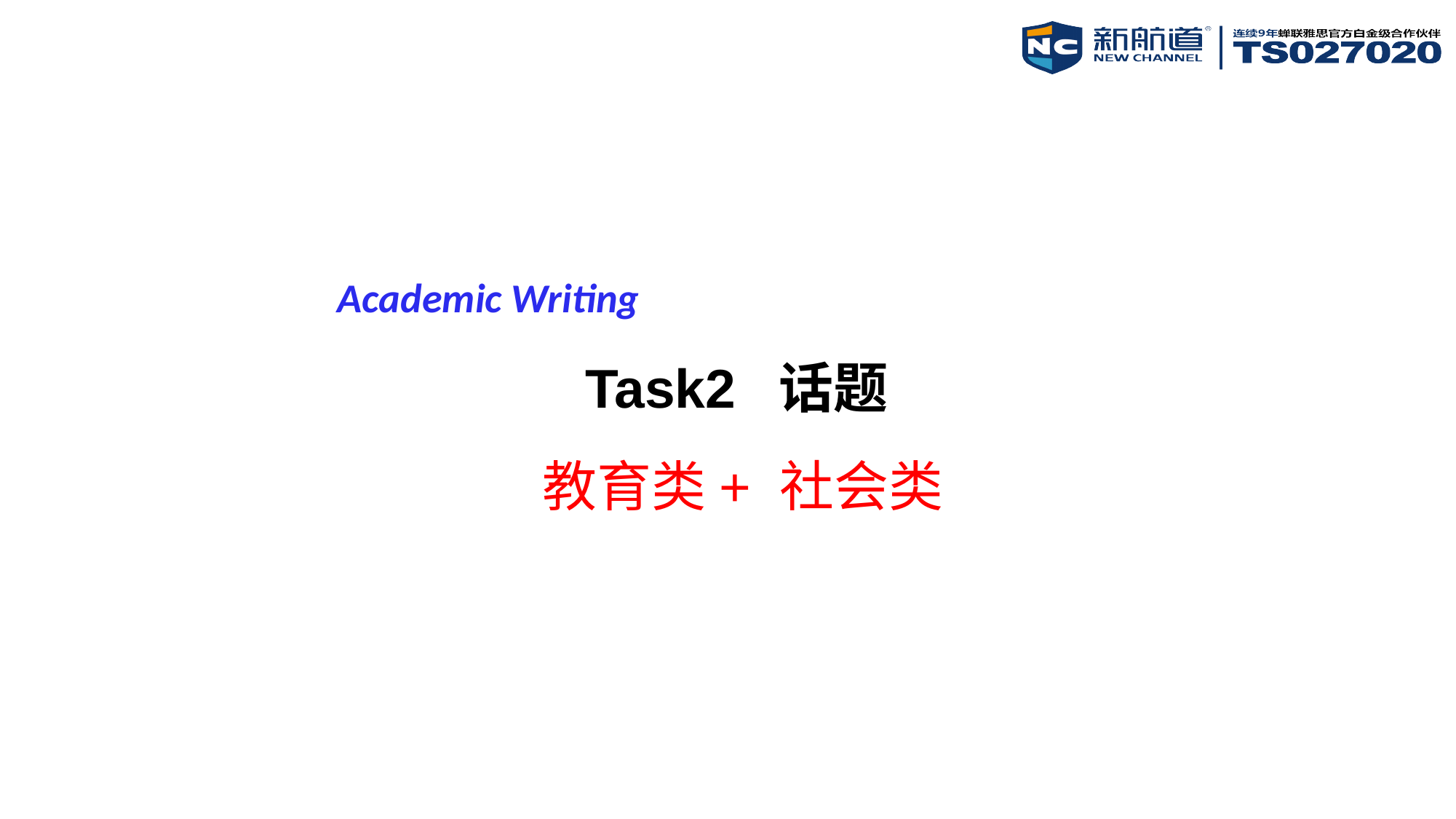

Academic Writing
Task2  话题
教育类+ 社会类
1